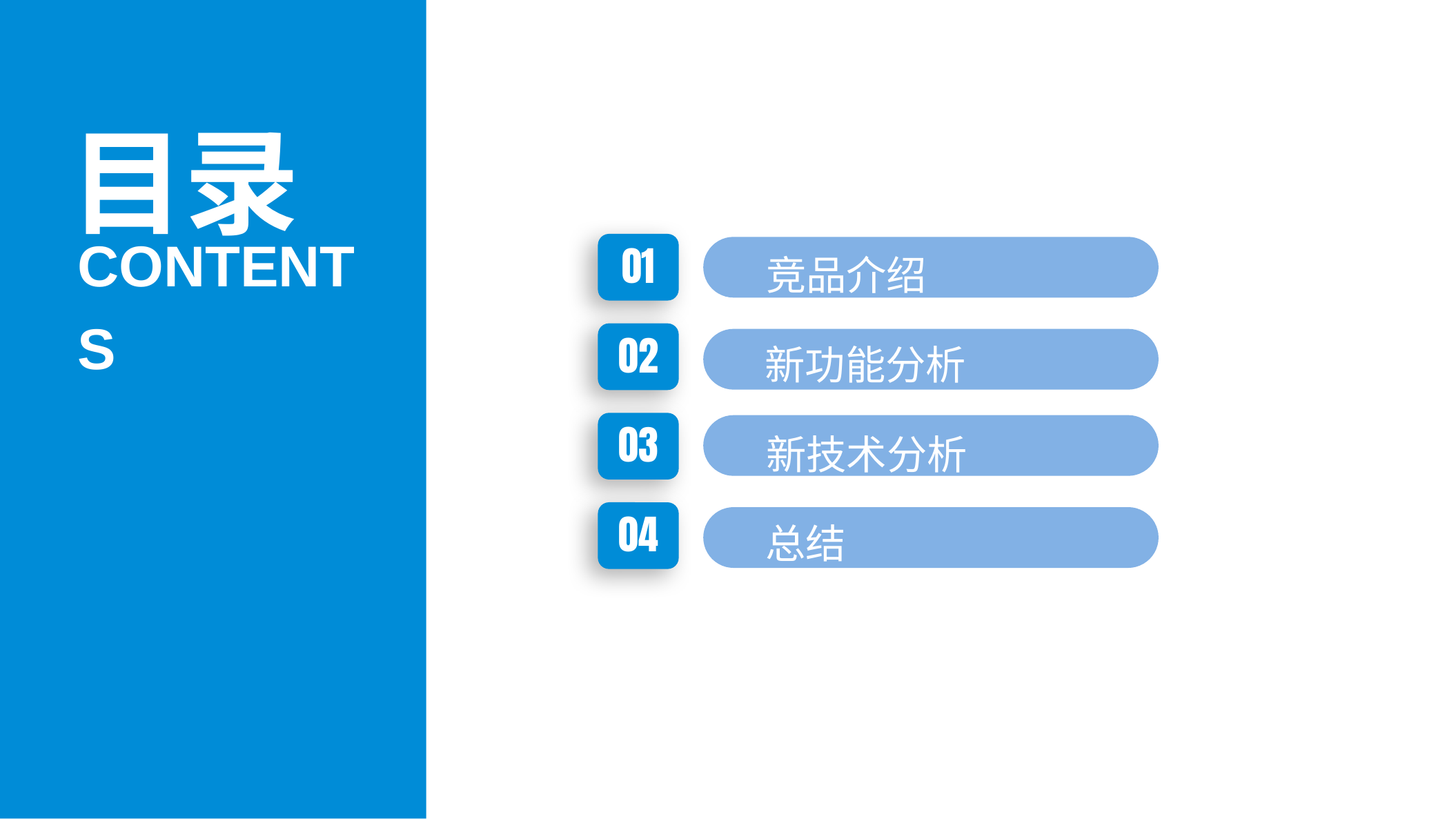

目录
contents
01
竞品介绍

02
新功能分析

03
新技术分析

04
总结

总结